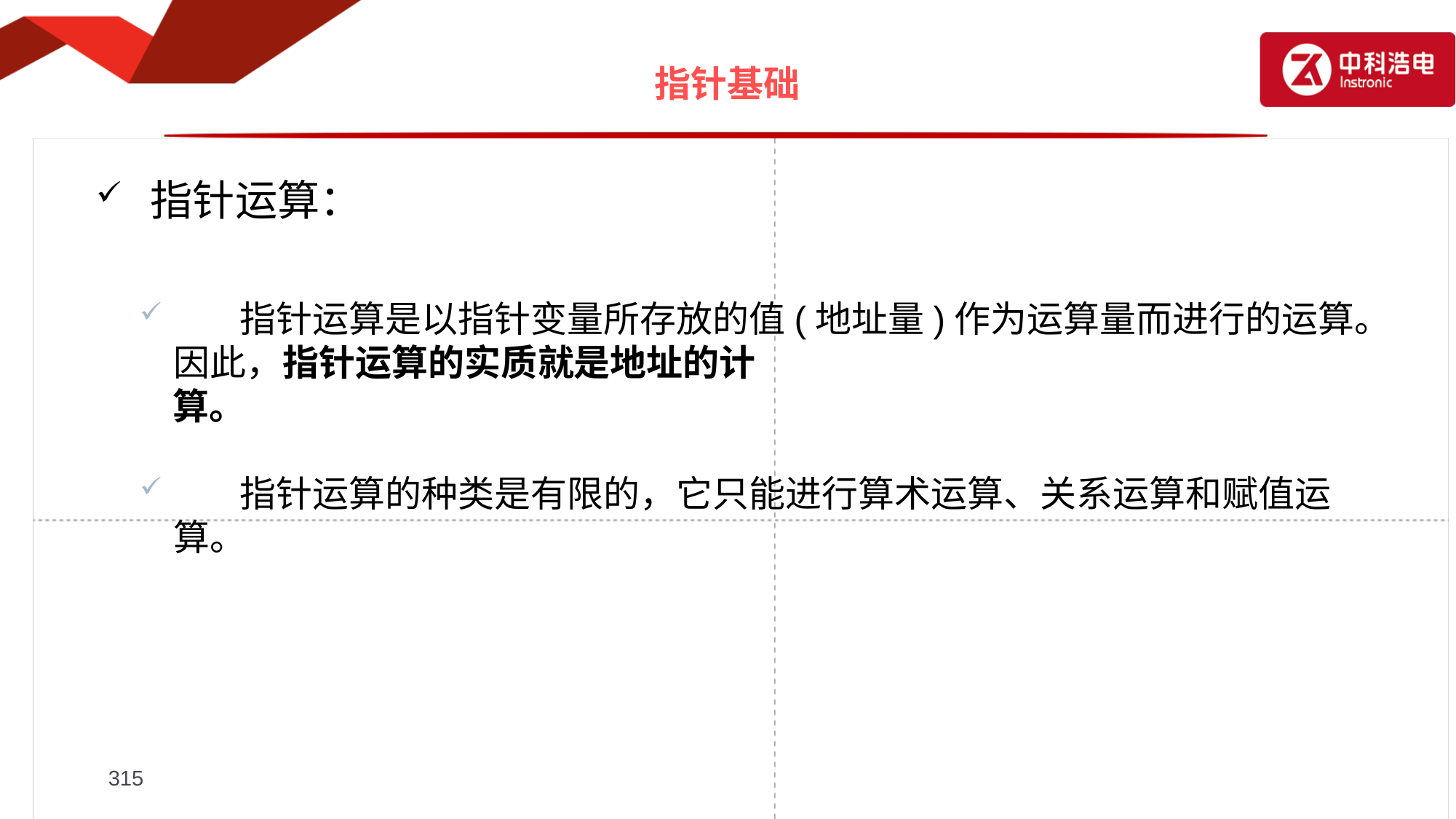

# 指针基础
指针运算：

       指针运算是以指针变量所存放的值(地址量)作为运算量而进行的运算。因此，指针运算的实质就是地址的计
   算。

       指针运算的种类是有限的，它只能进行算术运算、关系运算和赋值运算。
315